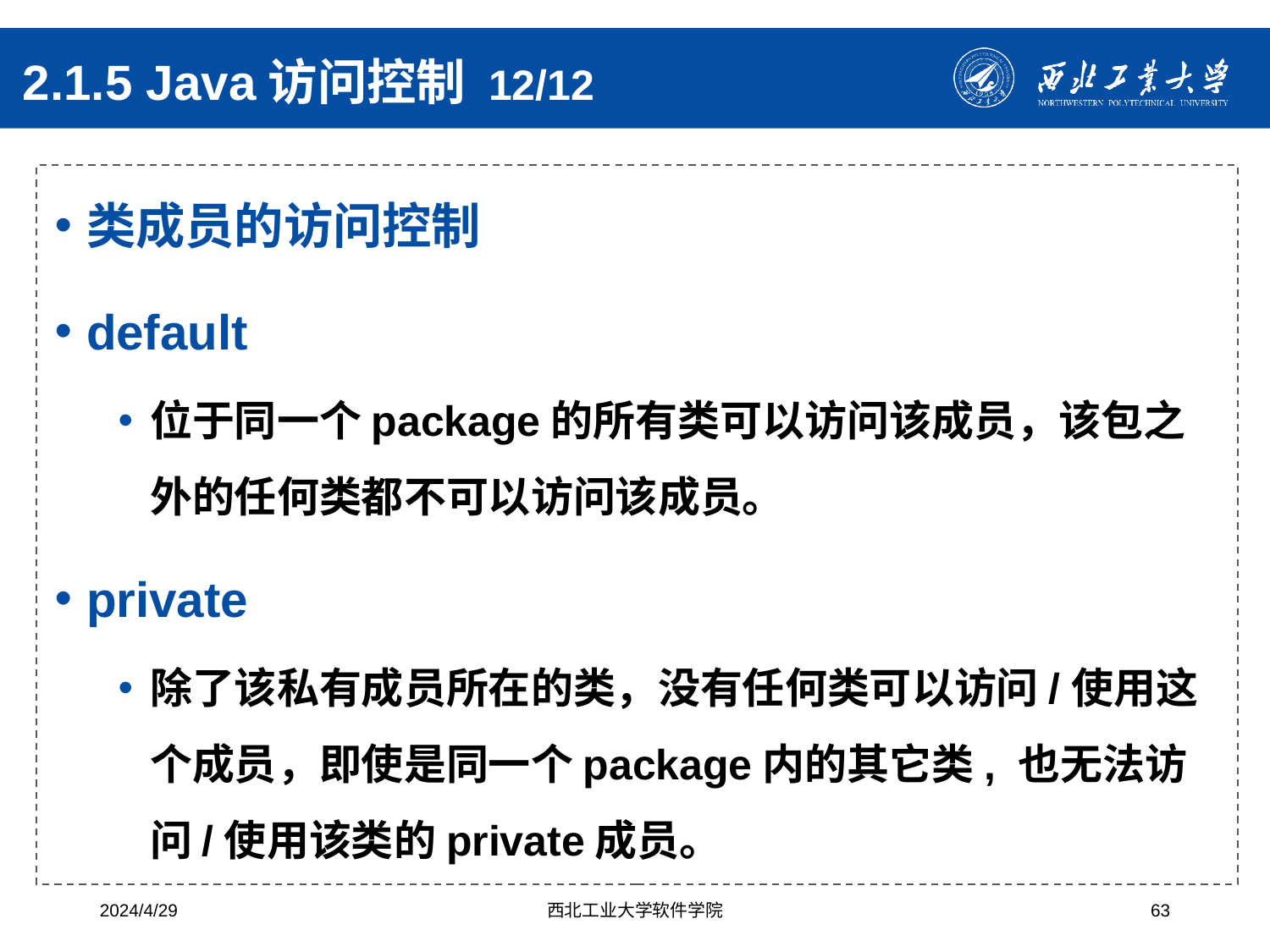

# 2.1.5 Java访问控制 12/12
类成员的访问控制
default
位于同一个package的所有类可以访问该成员，该包之外的任何类都不可以访问该成员。
private
除了该私有成员所在的类，没有任何类可以访问/使用这个成员，即使是同一个package内的其它类, 也无法访问/使用该类的private成员。
2024/4/29
西北工业大学软件学院
63